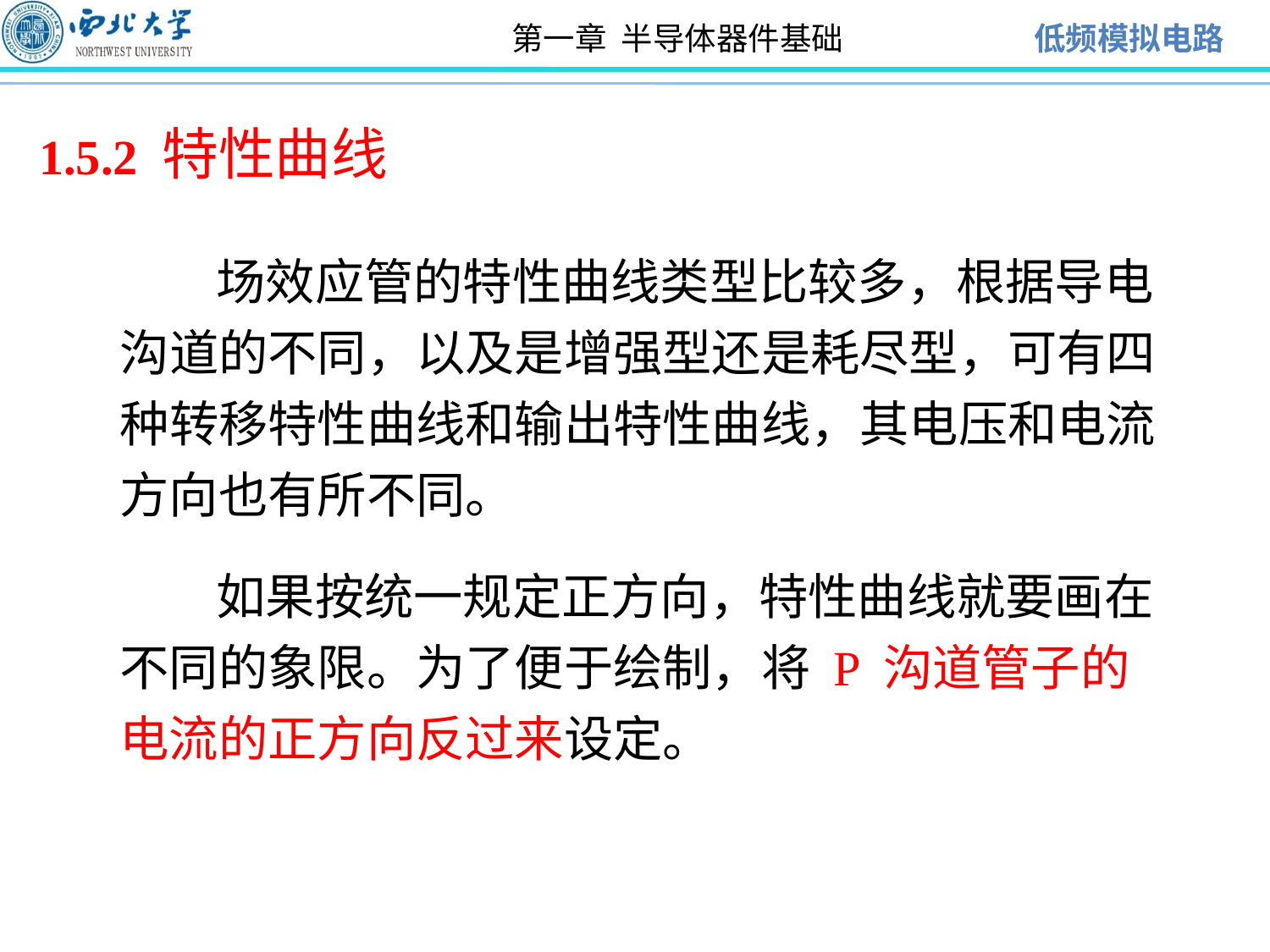

1.5.2 特性曲线
            场效应管的特性曲线类型比较多，根据导电沟道的不同，以及是增强型还是耗尽型，可有四种转移特性曲线和输出特性曲线，其电压和电流方向也有所不同。
            如果按统一规定正方向，特性曲线就要画在不同的象限。为了便于绘制，将 P 沟道管子的电流的正方向反过来设定。
123